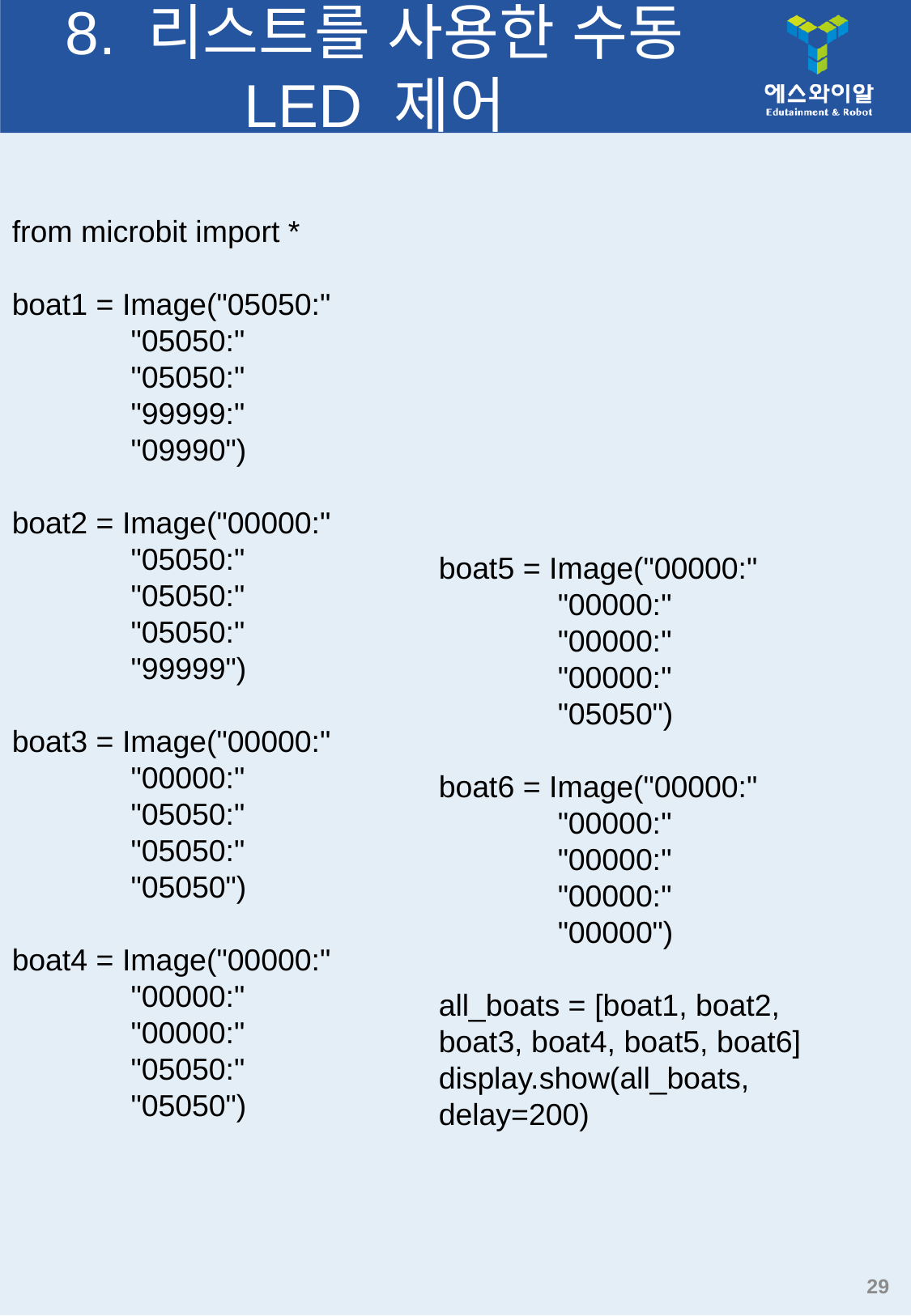

# 8. 리스트를 사용한 수동 LED 제어

from microbit import *
boat1 = Image("05050:"
              "05050:"
              "05050:"
              "99999:"
              "09990")
boat2 = Image("00000:"
              "05050:"
              "05050:"
              "05050:"
              "99999")
boat3 = Image("00000:"
              "00000:"
              "05050:"
              "05050:"
              "05050")
boat4 = Image("00000:"
              "00000:"
              "00000:"
              "05050:"
              "05050")

boat5 = Image("00000:"
              "00000:"
              "00000:"
              "00000:"
              "05050")
boat6 = Image("00000:"
              "00000:"
              "00000:"
              "00000:"
              "00000")
all_boats = [boat1, boat2, boat3, boat4, boat5, boat6]
display.show(all_boats, delay=200)

29